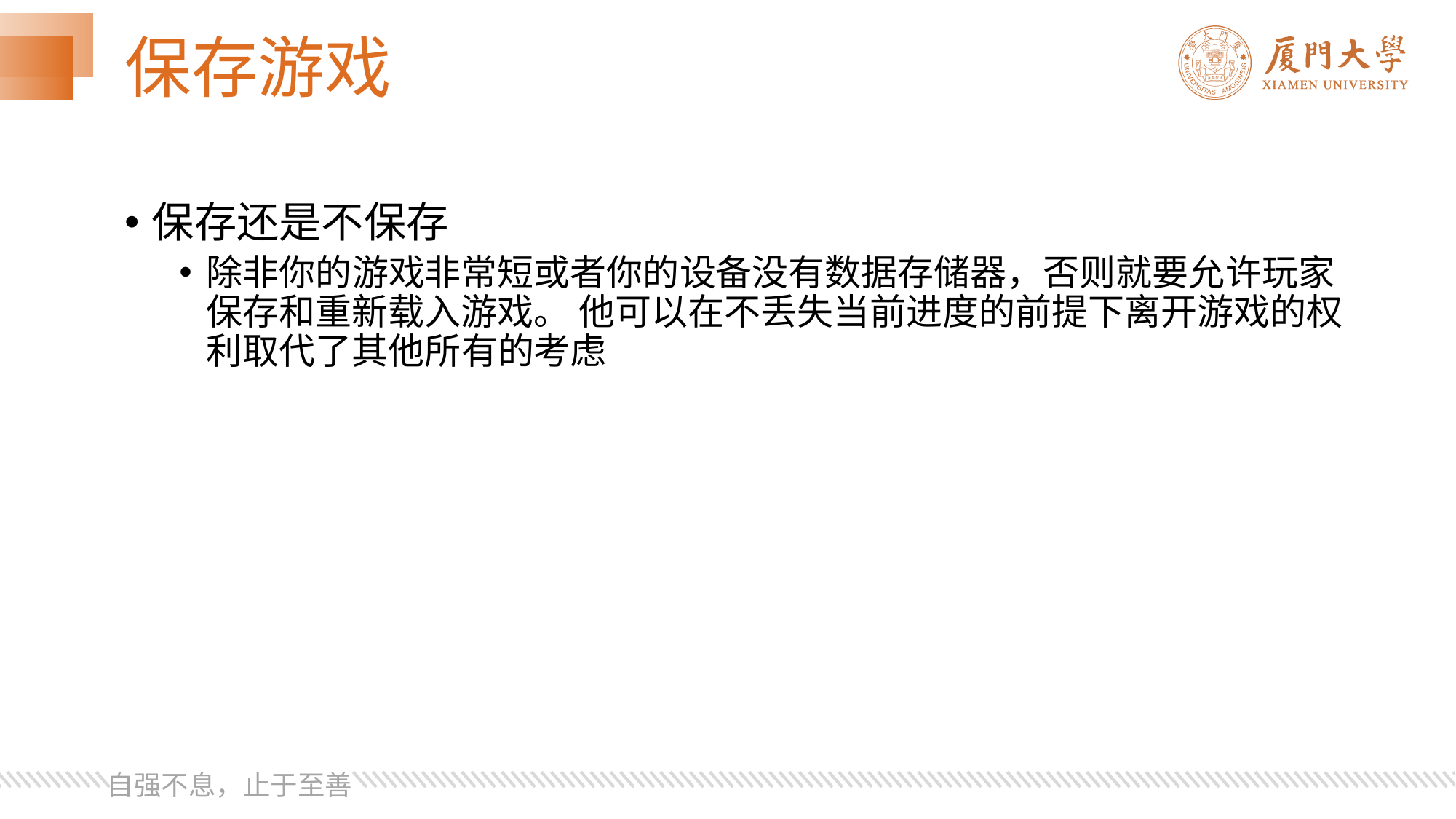

# 保存游戏
保存还是不保存
除非你的游戏非常短或者你的设备没有数据存储器，否则就要允许玩家保存和重新载入游戏。 他可以在不丢失当前进度的前提下离开游戏的权利取代了其他所有的考虑